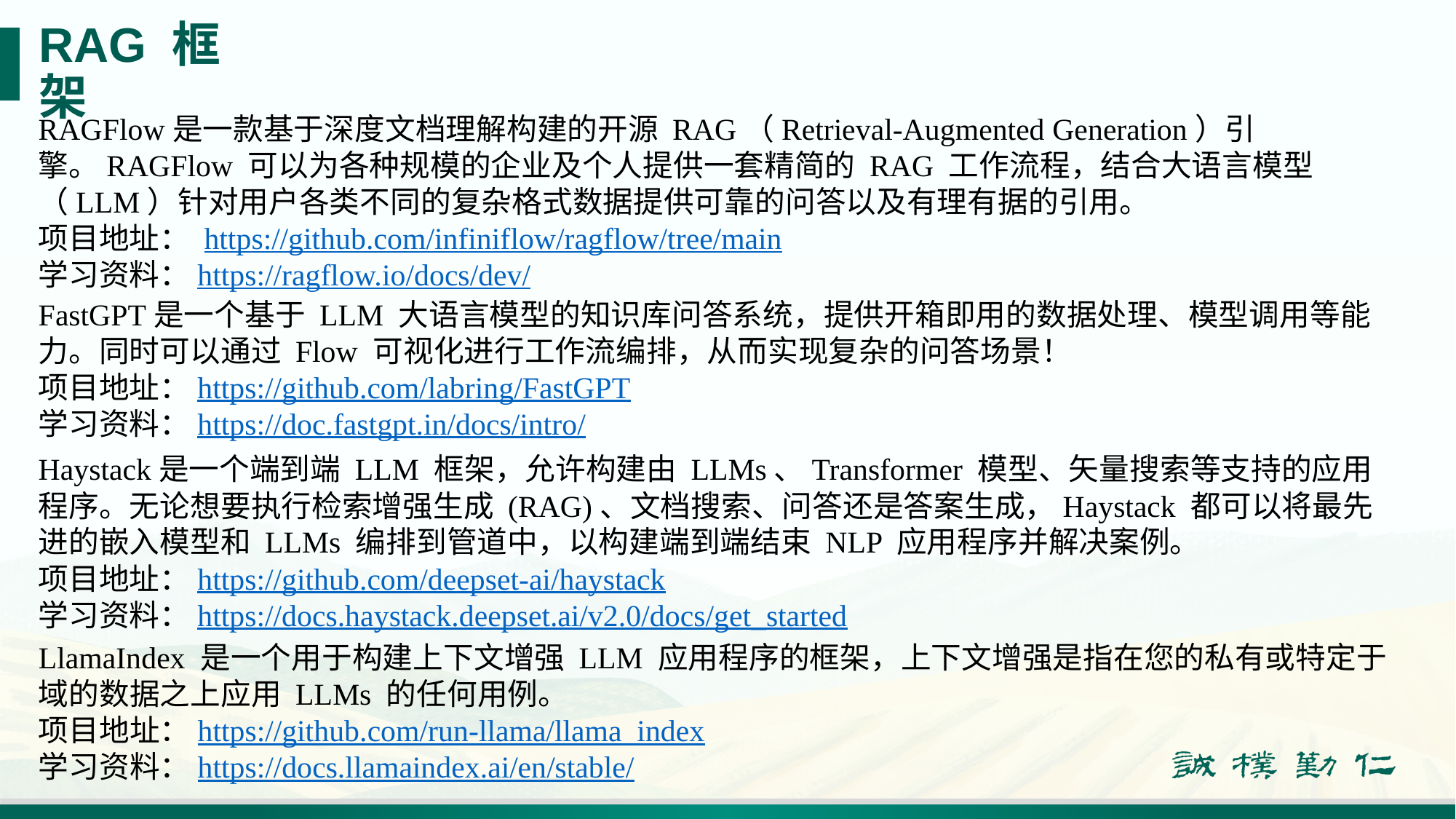

# RAG 框架
RAGFlow是一款基于深度文档理解构建的开源 RAG（Retrieval-Augmented Generation）引擎。RAGFlow 可以为各种规模的企业及个人提供一套精简的 RAG 工作流程，结合大语言模型（LLM）针对用户各类不同的复杂格式数据提供可靠的问答以及有理有据的引用。
项目地址： https://github.com/infiniflow/ragflow/tree/main
学习资料：https://ragflow.io/docs/dev/

FastGPT是一个基于 LLM 大语言模型的知识库问答系统，提供开箱即用的数据处理、模型调用等能力。同时可以通过 Flow 可视化进行工作流编排，从而实现复杂的问答场景！
项目地址：https://github.com/labring/FastGPT
学习资料：https://doc.fastgpt.in/docs/intro/

Haystack是一个端到端 LLM 框架，允许构建由 LLMs、Transformer 模型、矢量搜索等支持的应用程序。无论想要执行检索增强生成 (RAG)、文档搜索、问答还是答案生成，Haystack 都可以将最先进的嵌入模型和 LLMs 编排到管道中，以构建端到端结束 NLP 应用程序并解决案例。
项目地址：https://github.com/deepset-ai/haystack
学习资料：https://docs.haystack.deepset.ai/v2.0/docs/get_started

LlamaIndex 是一个用于构建上下文增强 LLM 应用程序的框架，上下文增强是指在您的私有或特定于域的数据之上应用 LLMs 的任何用例。
项目地址：https://github.com/run-llama/llama_index
学习资料：https://docs.llamaindex.ai/en/stable/